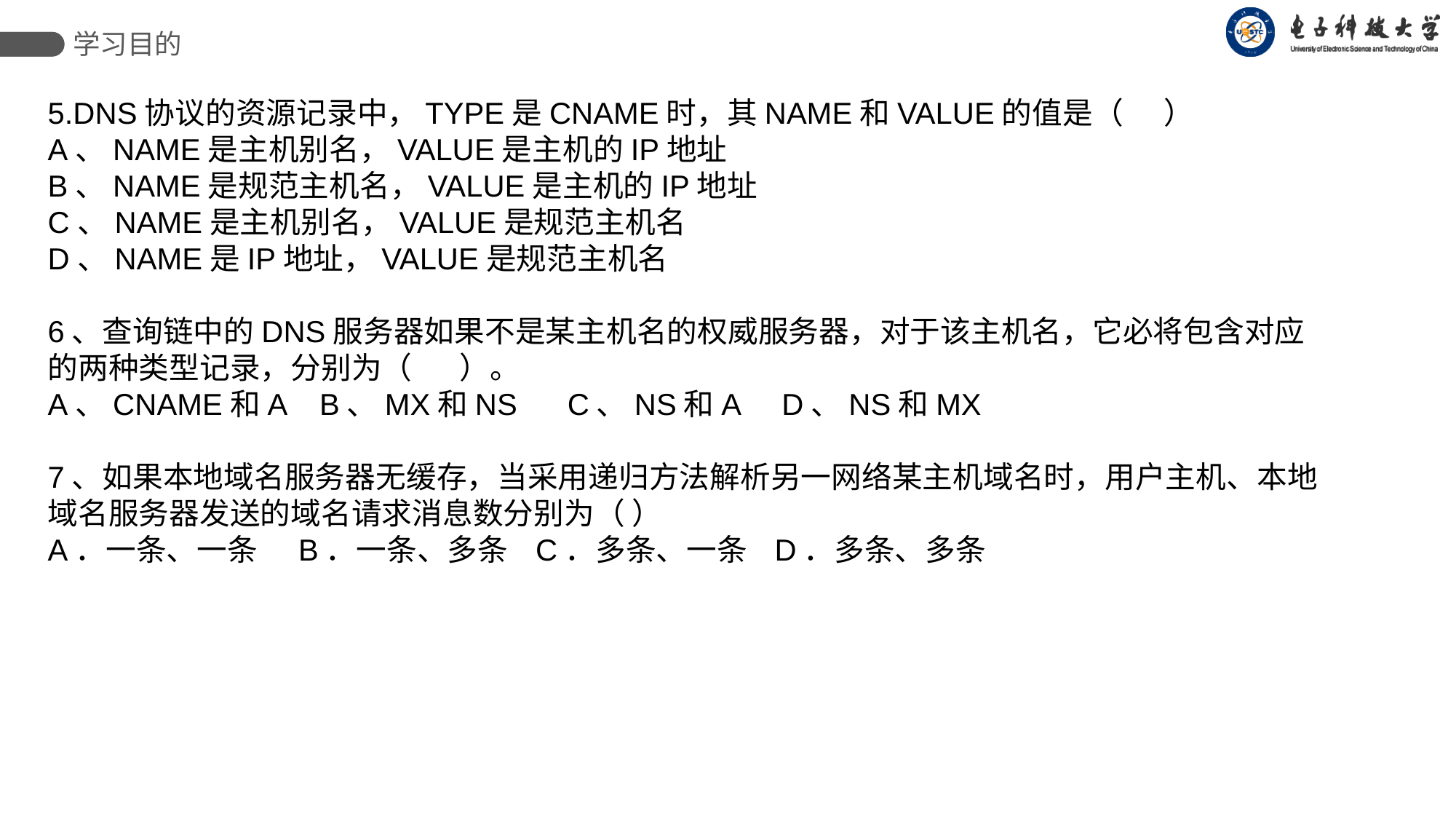

学习目的
5.DNS协议的资源记录中，TYPE是CNAME时，其NAME和VALUE的值是（      ）
A、NAME是主机别名，VALUE是主机的IP地址
B、NAME是规范主机名，VALUE是主机的IP地址
C、NAME是主机别名，VALUE是规范主机名
D、NAME是IP地址，VALUE是规范主机名

6、查询链中的DNS服务器如果不是某主机名的权威服务器，对于该主机名，它必将包含对应的两种类型记录，分别为（       ）。
A、CNAME和A    B、MX和NS      C、NS和A     D、NS和MX

7、如果本地域名服务器无缓存，当采用递归方法解析另一网络某主机域名时，用户主机、本地域名服务器发送的域名请求消息数分别为（ ）
A．一条、一条     B．一条、多条   C．多条、一条   D．多条、多条